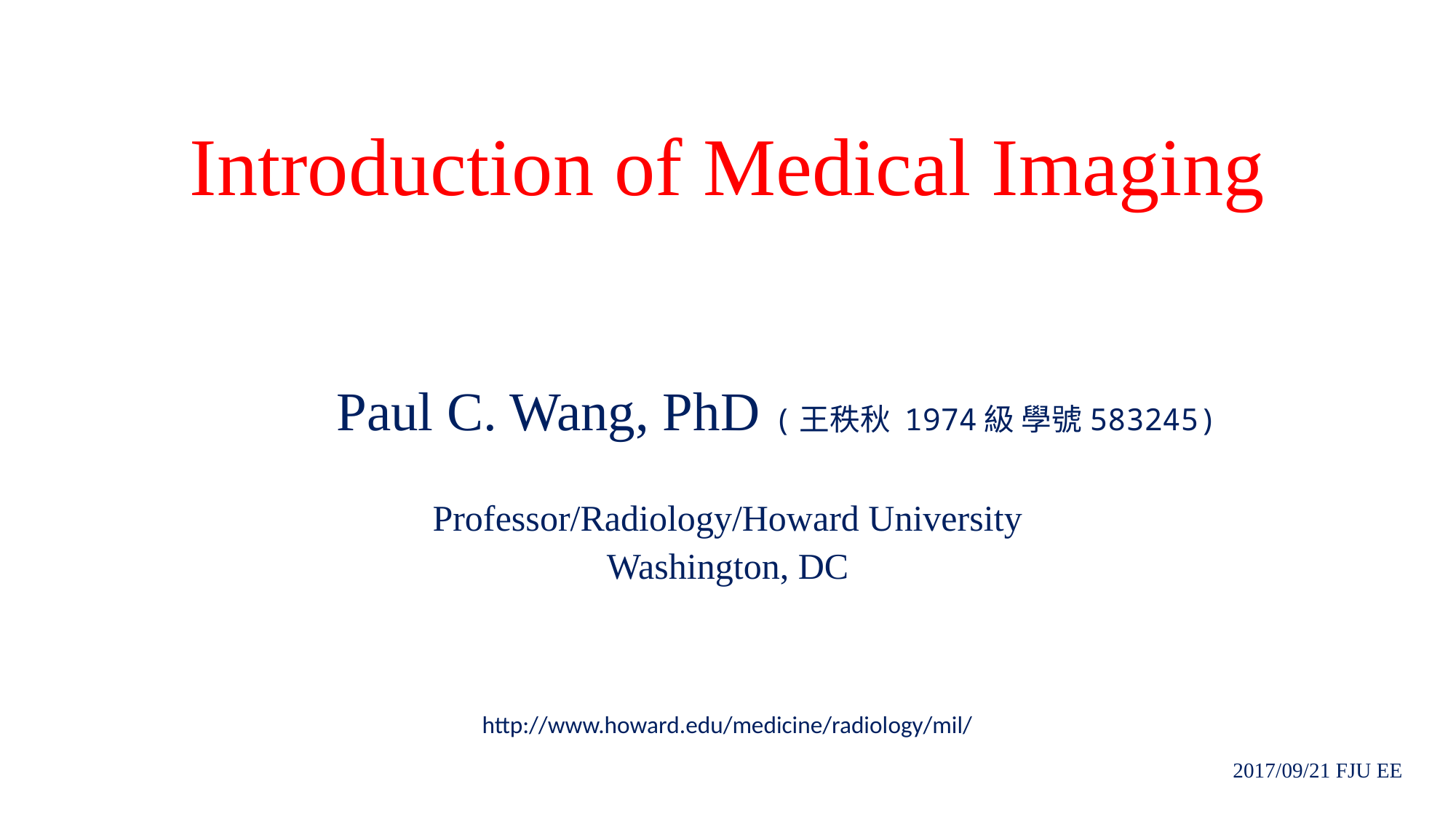

# Introduction of Medical Imaging
   Paul C. Wang, PhD (王秩秋 1974級 學號583245)

Professor/Radiology/Howard University
Washington, DC
http://www.howard.edu/medicine/radiology/mil/

2017/09/21 FJU EE